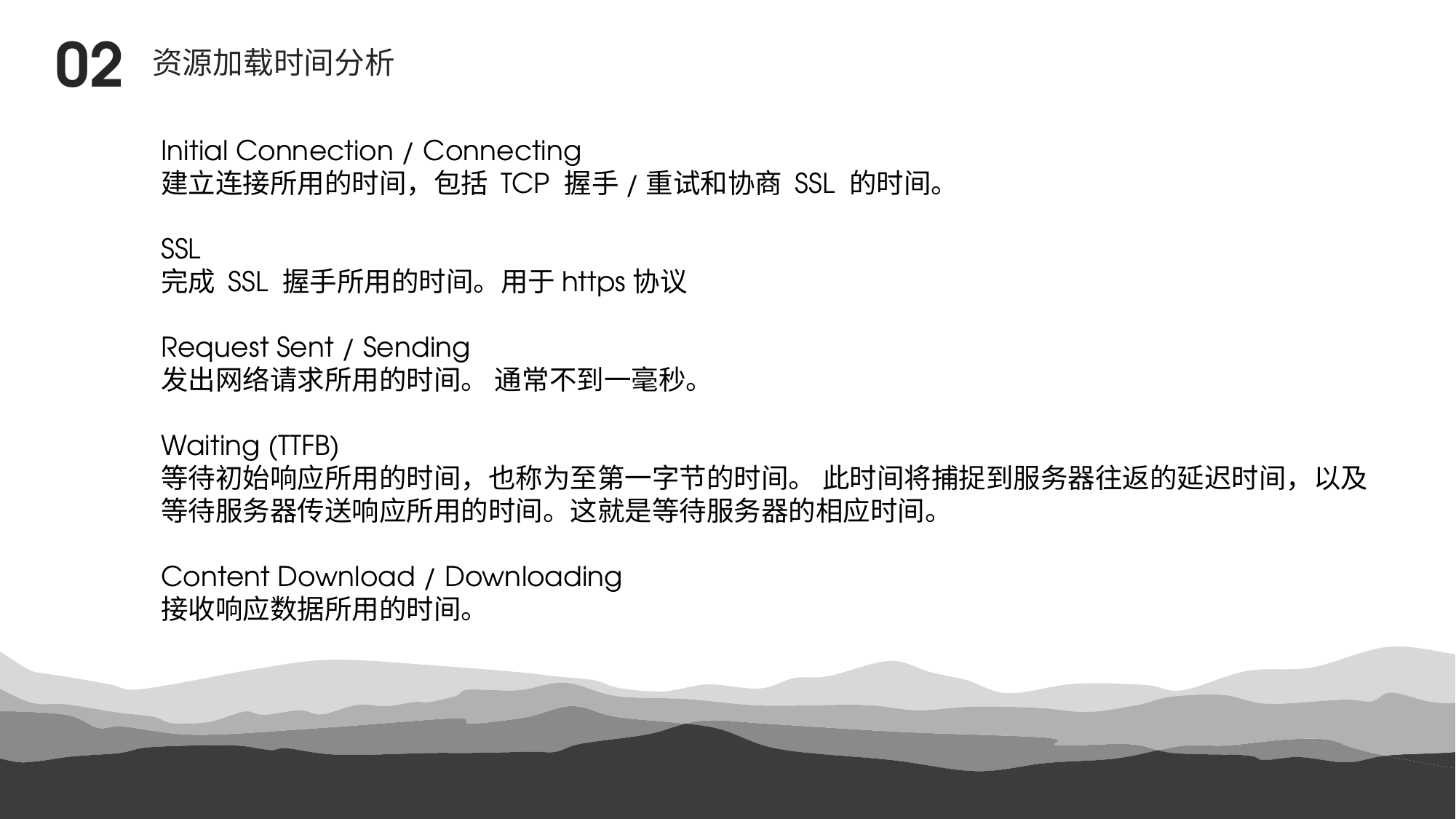

02
资源加载时间分析
Initial Connection / Connecting
建立连接所用的时间，包括 TCP 握手/重试和协商 SSL 的时间。

SSL
完成 SSL 握手所用的时间。用于https协议

Request Sent / Sending
发出网络请求所用的时间。 通常不到一毫秒。

Waiting (TTFB)
等待初始响应所用的时间，也称为至第一字节的时间。 此时间将捕捉到服务器往返的延迟时间，以及等待服务器传送响应所用的时间。这就是等待服务器的相应时间。

Content Download / Downloading
接收响应数据所用的时间。